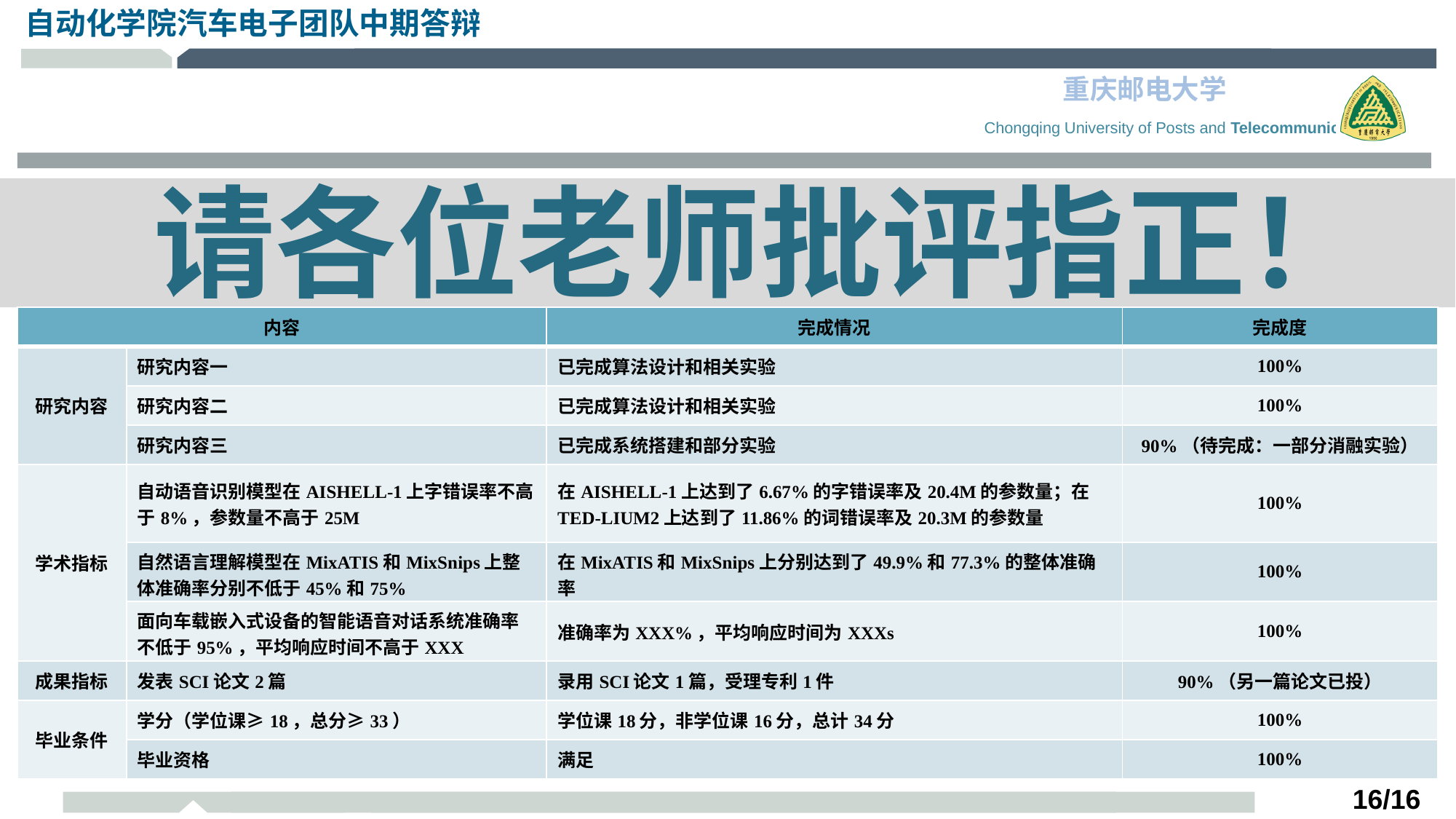

请各位老师批评指正！

| 内容 |  | 完成情况 | 完成度 |
| --- | --- | --- | --- |
| 研究内容 | 研究内容一 | 已完成算法设计和相关实验 | 100% |
|  | 研究内容二 | 已完成算法设计和相关实验 | 100% |
|  | 研究内容三 | 已完成系统搭建和部分实验 | 90%（待完成：一部分消融实验） |
| 学术指标 | 自动语音识别模型在AISHELL-1上字错误率不高于8%，参数量不高于25M | 在AISHELL-1上达到了6.67%的字错误率及20.4M的参数量；在TED-LIUM2上达到了11.86%的词错误率及20.3M的参数量 | 100% |
|  | 自然语言理解模型在MixATIS和MixSnips上整体准确率分别不低于45%和75% | 在MixATIS和MixSnips上分别达到了49.9%和77.3%的整体准确率 | 100% |
|  | 面向车载嵌入式设备的智能语音对话系统准确率不低于95%，平均响应时间不高于XXX | 准确率为XXX%，平均响应时间为XXXs | 100% |
| 成果指标 | 发表SCI论文2篇 | 录用SCI论文1篇，受理专利1件 | 90%（另一篇论文已投） |
| 毕业条件 | 学分（学位课≥18，总分≥33） | 学位课18分，非学位课16分，总计34分 | 100% |
|  | 毕业资格 | 满足 | 100% |